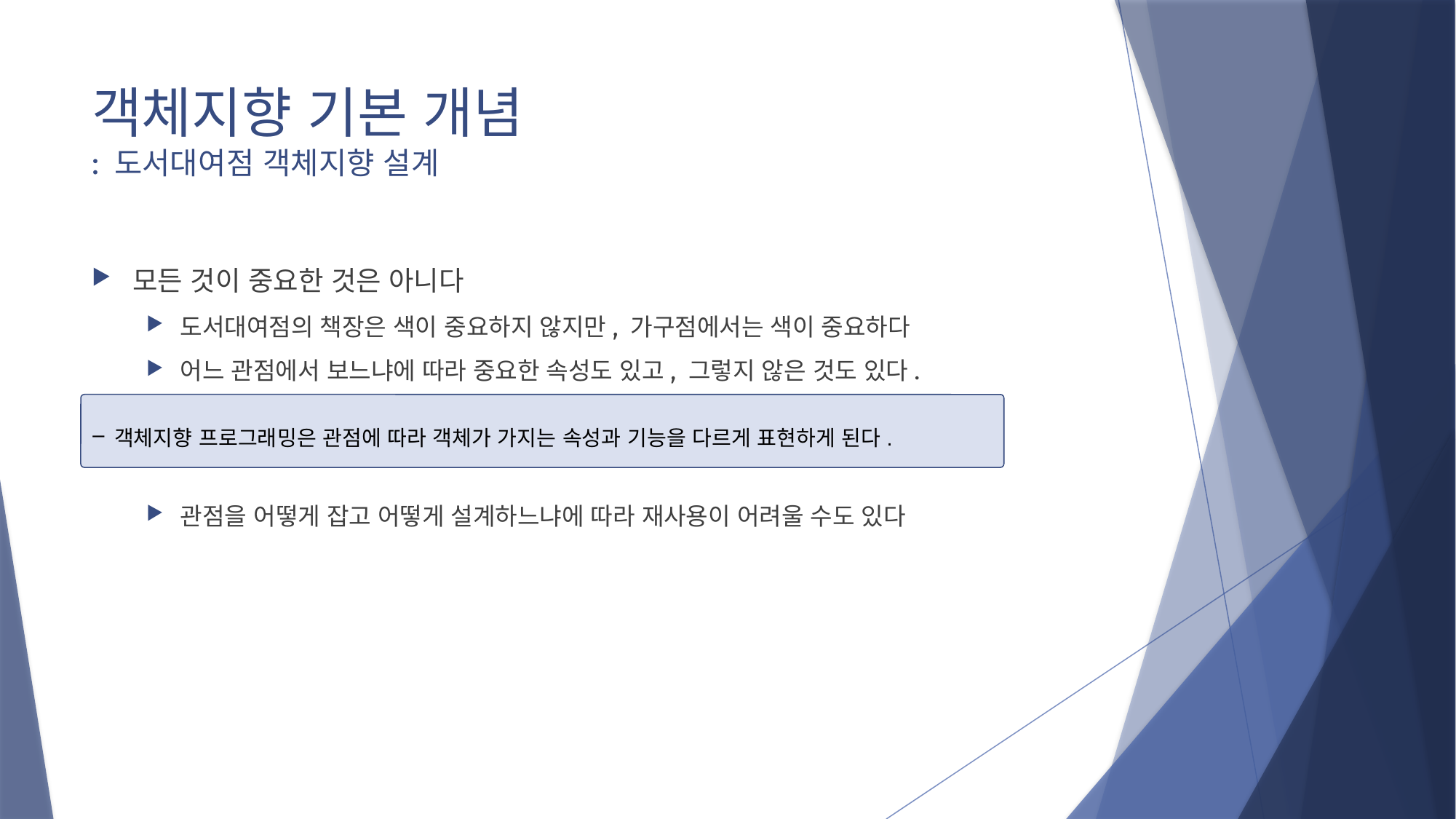

# 객체지향 기본 개념 : 도서대여점 객체지향 설계
모든 것이 중요한 것은 아니다
도서대여점의 책장은 색이 중요하지 않지만, 가구점에서는 색이 중요하다
어느 관점에서 보느냐에 따라 중요한 속성도 있고, 그렇지 않은 것도 있다.

관점을 어떻게 잡고 어떻게 설계하느냐에 따라 재사용이 어려울 수도 있다
객체지향 프로그래밍은 관점에 따라 객체가 가지는 속성과 기능을 다르게 표현하게 된다.